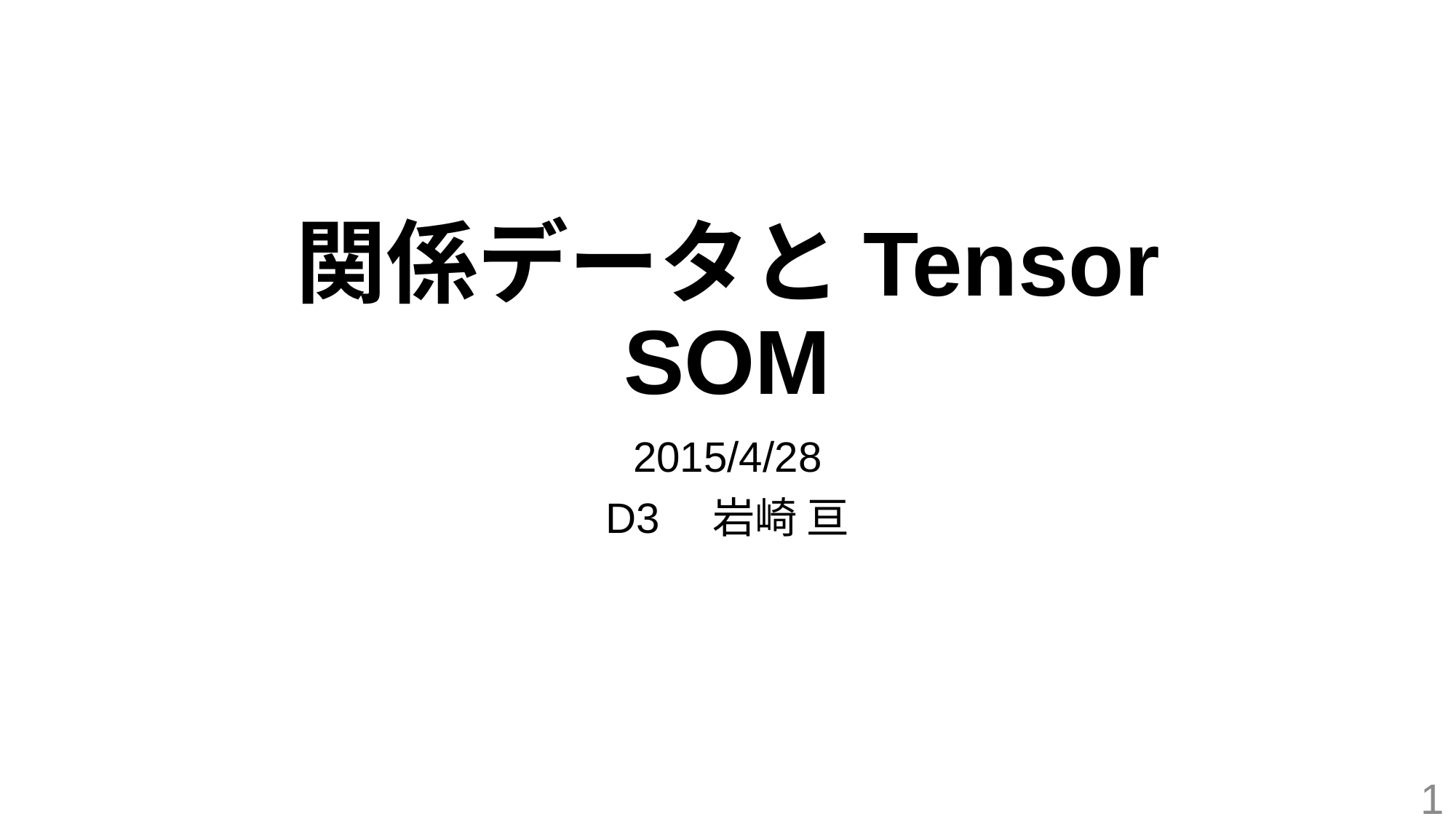

# 関係データとTensor SOM
2015/4/28
D3　岩崎 亘
1